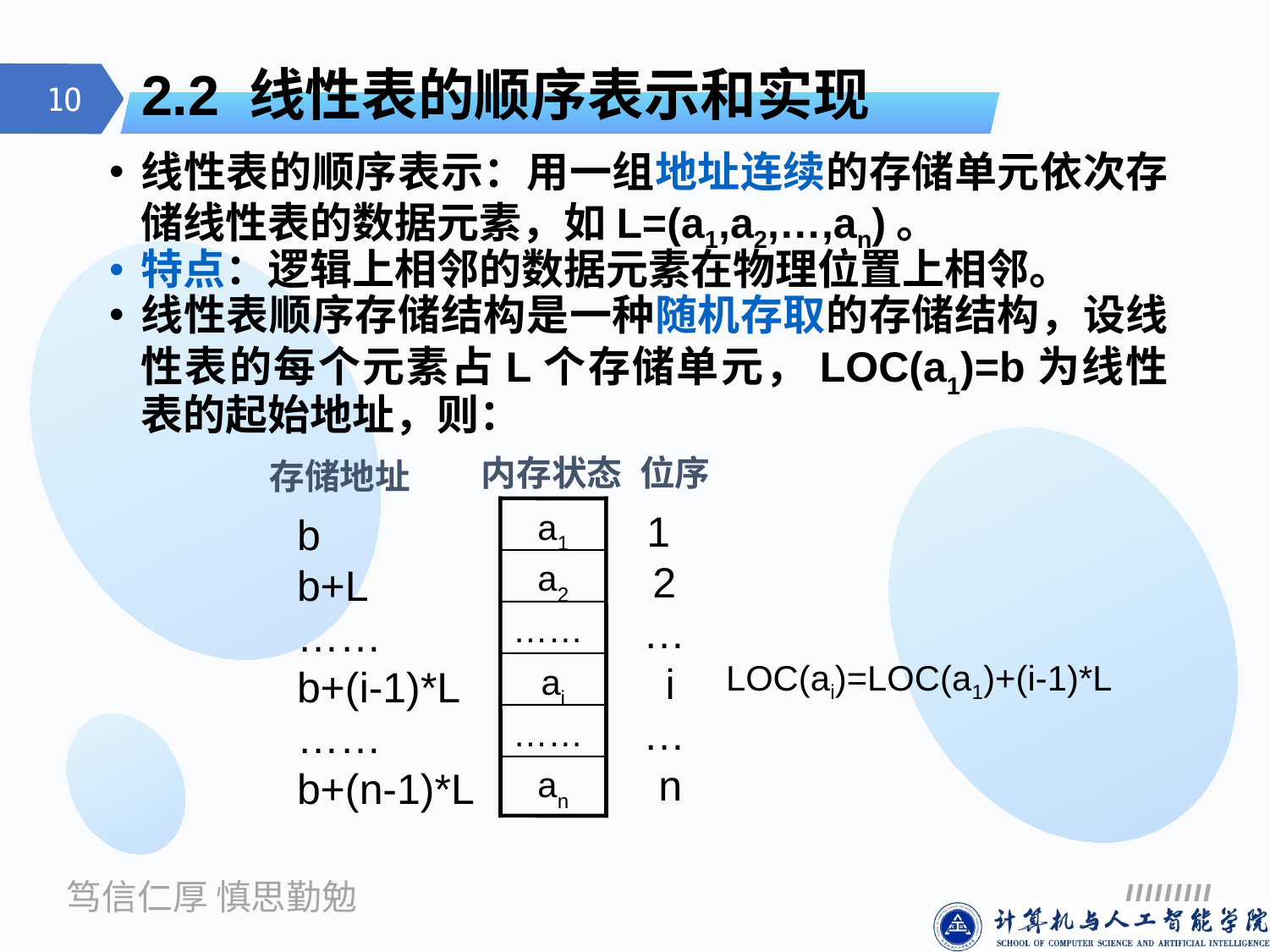

# 2.2 线性表的顺序表示和实现
线性表的顺序表示：用一组地址连续的存储单元依次存储线性表的数据元素，如L=(a1,a2,…,an)。
特点：逻辑上相邻的数据元素在物理位置上相邻。
线性表顺序存储结构是一种随机存取的存储结构，设线性表的每个元素占L个存储单元，LOC(a1)=b为线性表的起始地址，则：
位序
内存状态
存储地址
a1

a2

……

ai

……

an

1
2
…
 i
…
 n
b
b+L
……
b+(i-1)*L
……
b+(n-1)*L
LOC(ai)=LOC(a1)+(i-1)*L